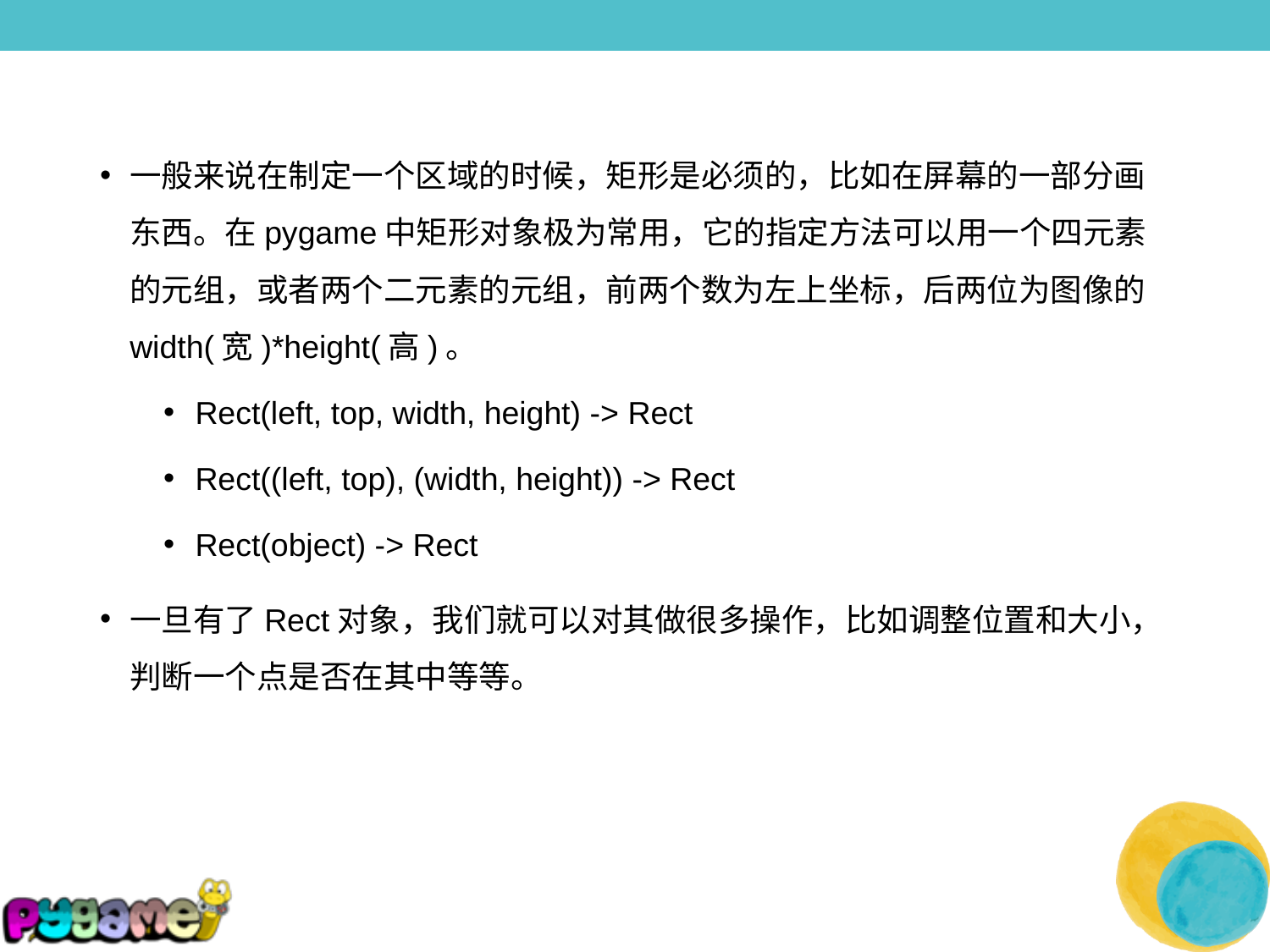

一般来说在制定一个区域的时候，矩形是必须的，比如在屏幕的一部分画东西。在pygame中矩形对象极为常用，它的指定方法可以用一个四元素的元组，或者两个二元素的元组，前两个数为左上坐标，后两位为图像的width(宽)*height(高)。
Rect(left, top, width, height) -> Rect
Rect((left, top), (width, height)) -> Rect
Rect(object) -> Rect
一旦有了Rect对象，我们就可以对其做很多操作，比如调整位置和大小，判断一个点是否在其中等等。